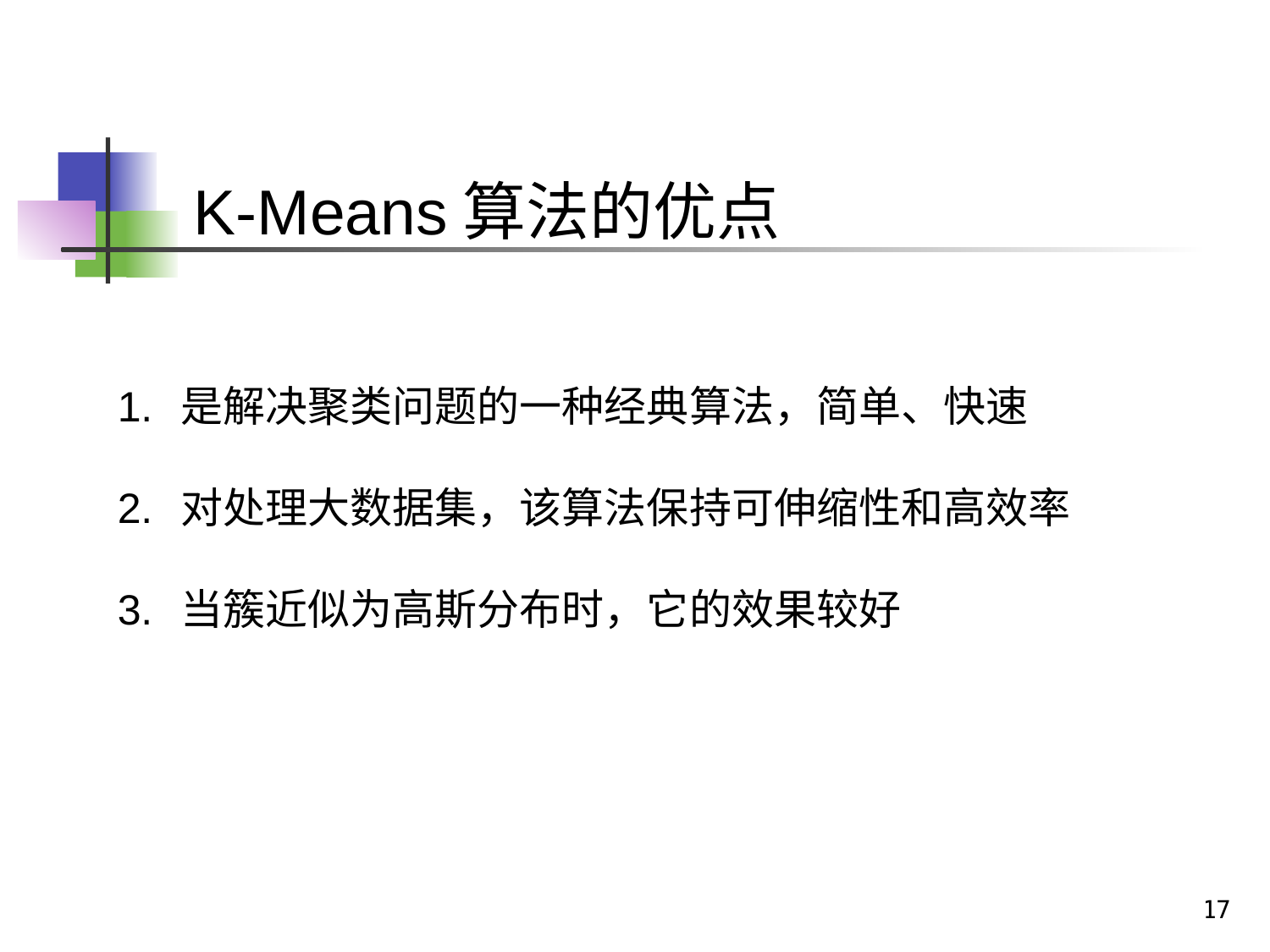

K-Means算法的优点
是解决聚类问题的一种经典算法，简单、快速
对处理大数据集，该算法保持可伸缩性和高效率
当簇近似为高斯分布时，它的效果较好
17